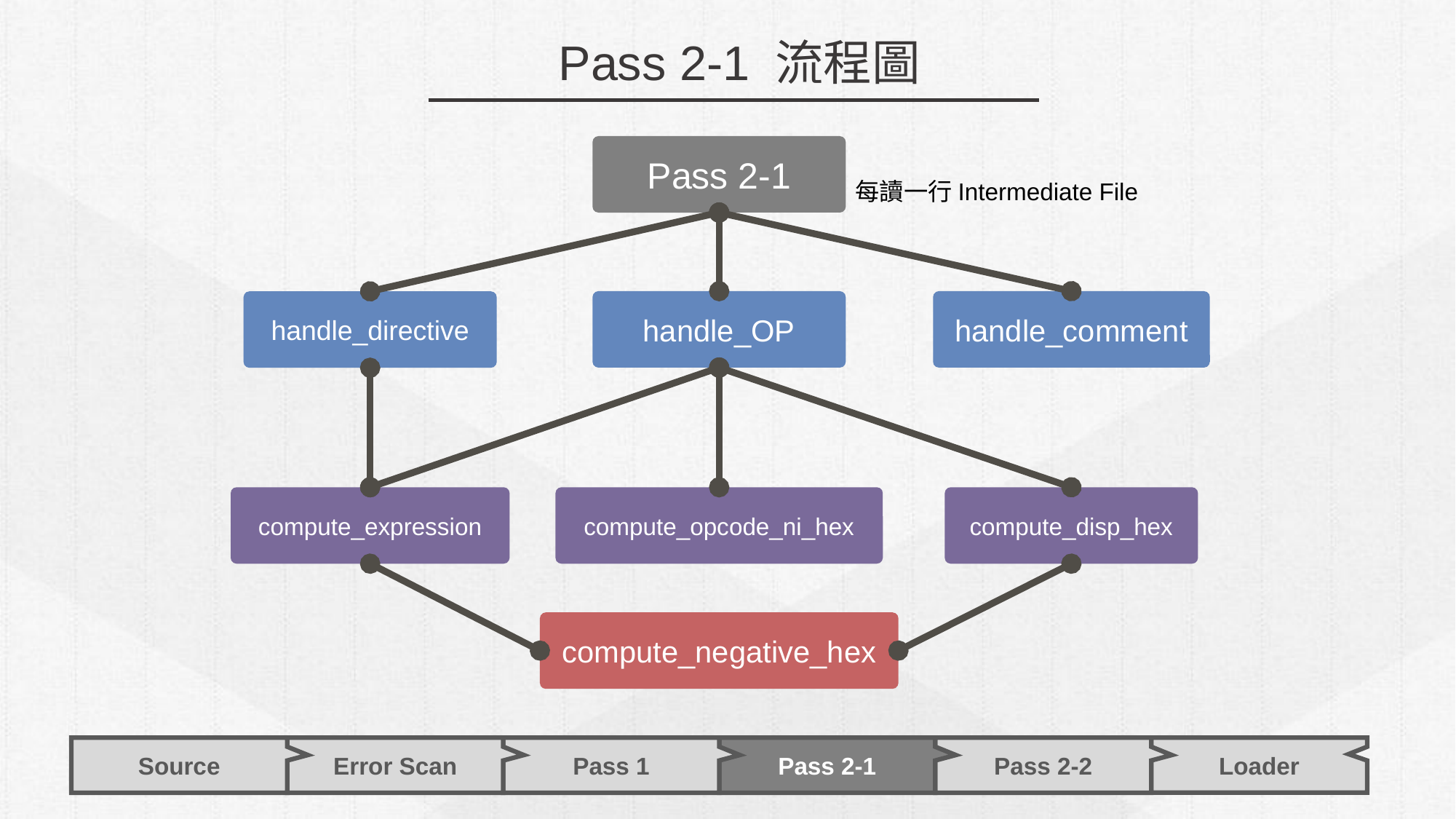

Pass 2-1 流程圖
Pass 2-1
每讀一行Intermediate File
handle_comment
handle_OP
handle_directive
compute_expression
compute_opcode_ni_hex
compute_disp_hex
compute_negative_hex
Pass 2-1
Error Scan
Pass 1
Pass 2-2
Source
Loader
37